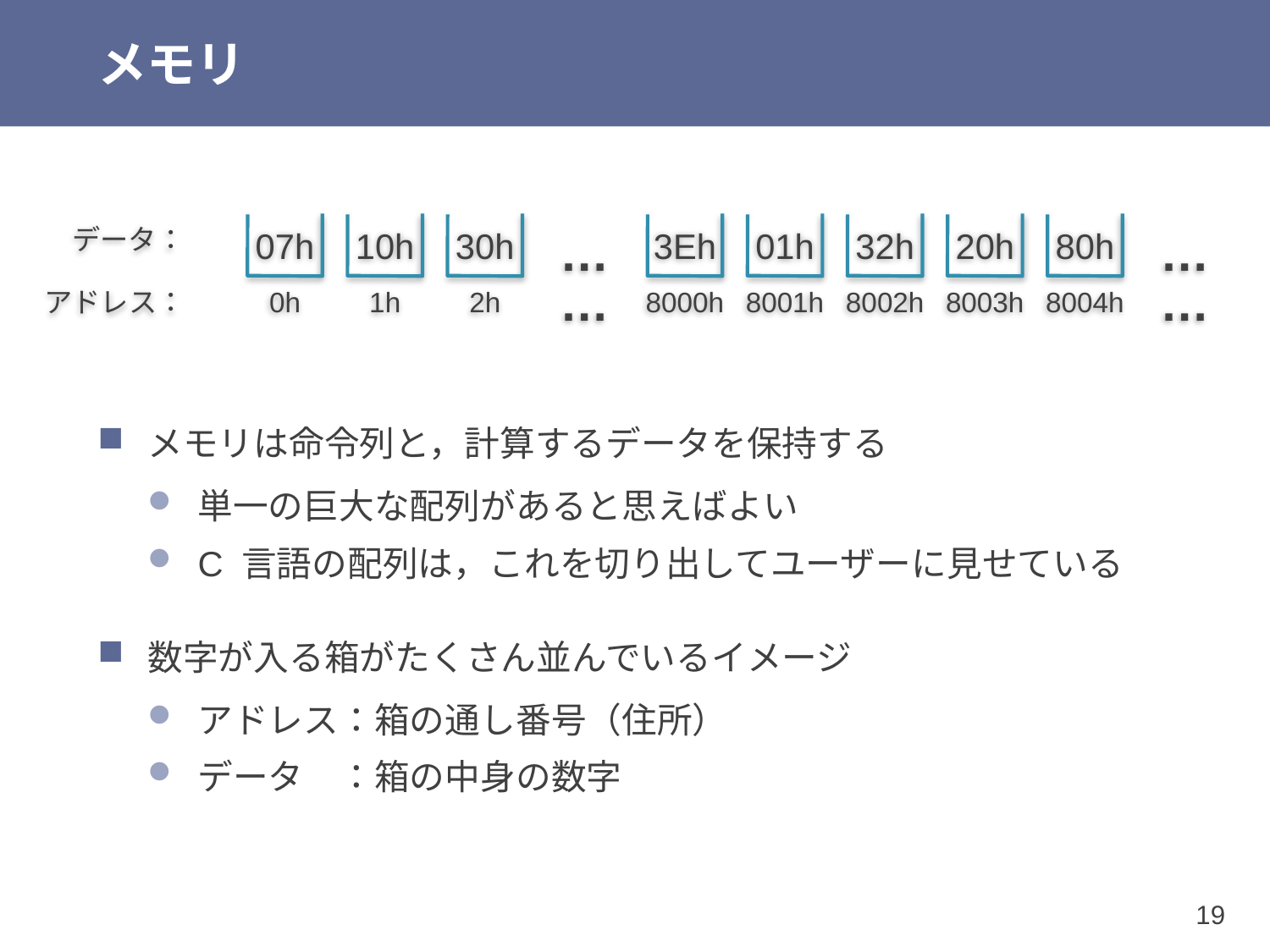

# メモリ

3Eh
01h
32h
20h
80h
30h
07h
10h
データ：
…
…
8002h
2h
8001h
アドレス：
1h
…
8000h
8003h
8004h
…
0h
メモリは命令列と，計算するデータを保持する
単一の巨大な配列があると思えばよい
C 言語の配列は，これを切り出してユーザーに見せている
数字が入る箱がたくさん並んでいるイメージ
アドレス：箱の通し番号（住所）
データ　：箱の中身の数字